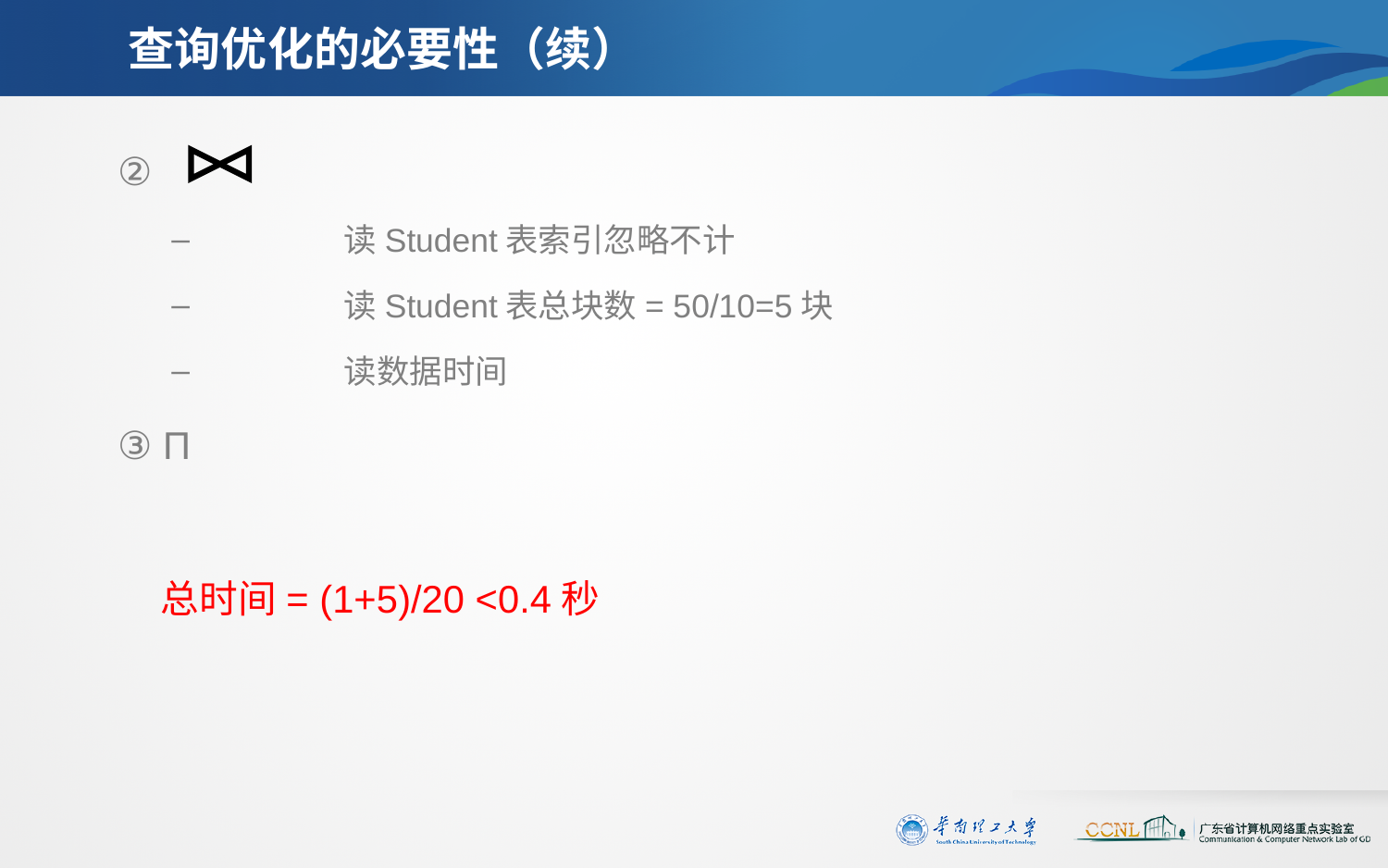

# 查询优化的必要性（续）
②
 	读Student表索引忽略不计
	读Student表总块数= 50/10=5块
	读数据时间
③ П

    总时间= (1+5)/20 <0.4秒